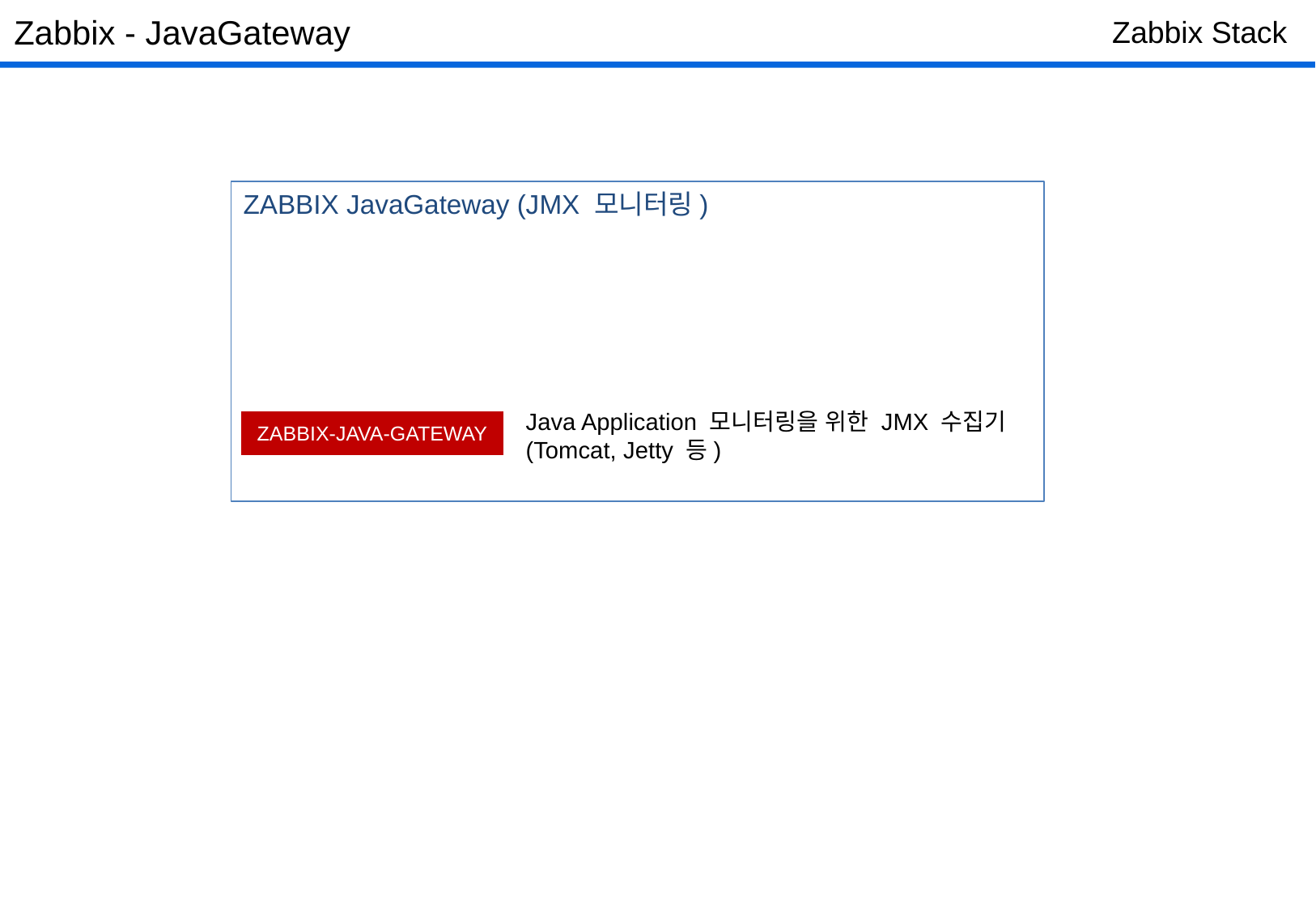

Zabbix - JavaGateway
Zabbix Stack
ZABBIX JavaGateway (JMX 모니터링)
Java Application 모니터링을 위한 JMX 수집기
(Tomcat, Jetty 등)
ZABBIX-JAVA-GATEWAY